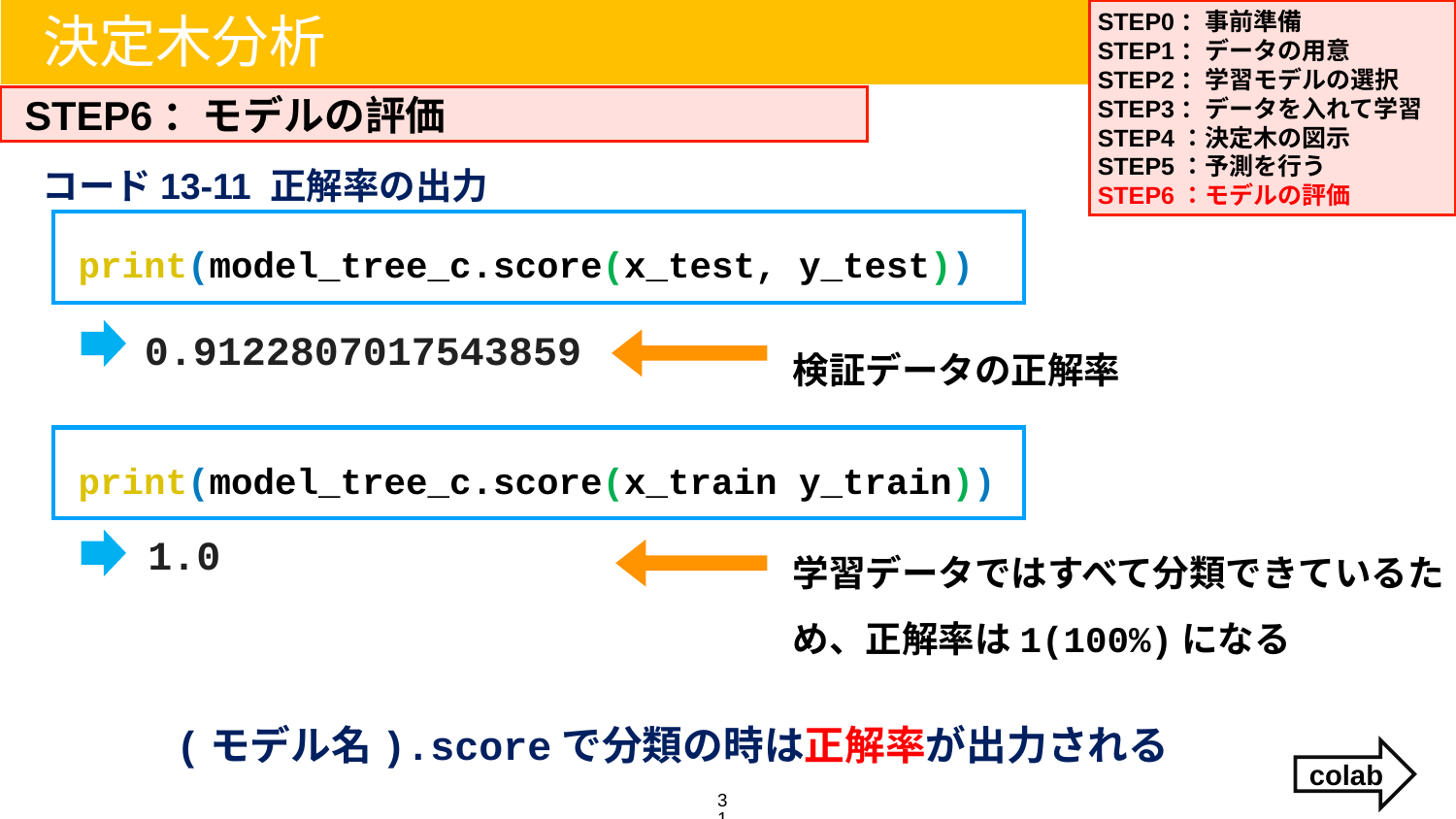

STEP0：事前準備
STEP1：データの用意
STEP2：学習モデルの選択
STEP3：データを入れて学習
STEP4：決定木の図示
STEP5：予測を行う
STEP6：モデルの評価

決定木分析
STEP6：モデルの評価
コード13-11 正解率の出力
print(model_tree_c.score(x_test, y_test))
0.9122807017543859
検証データの正解率

print(model_tree_c.score(x_train y_train))
学習データではすべて分類できているため、正解率は1(100%)になる
1.0

(モデル名).scoreで分類の時は正解率が出力される
colab
31